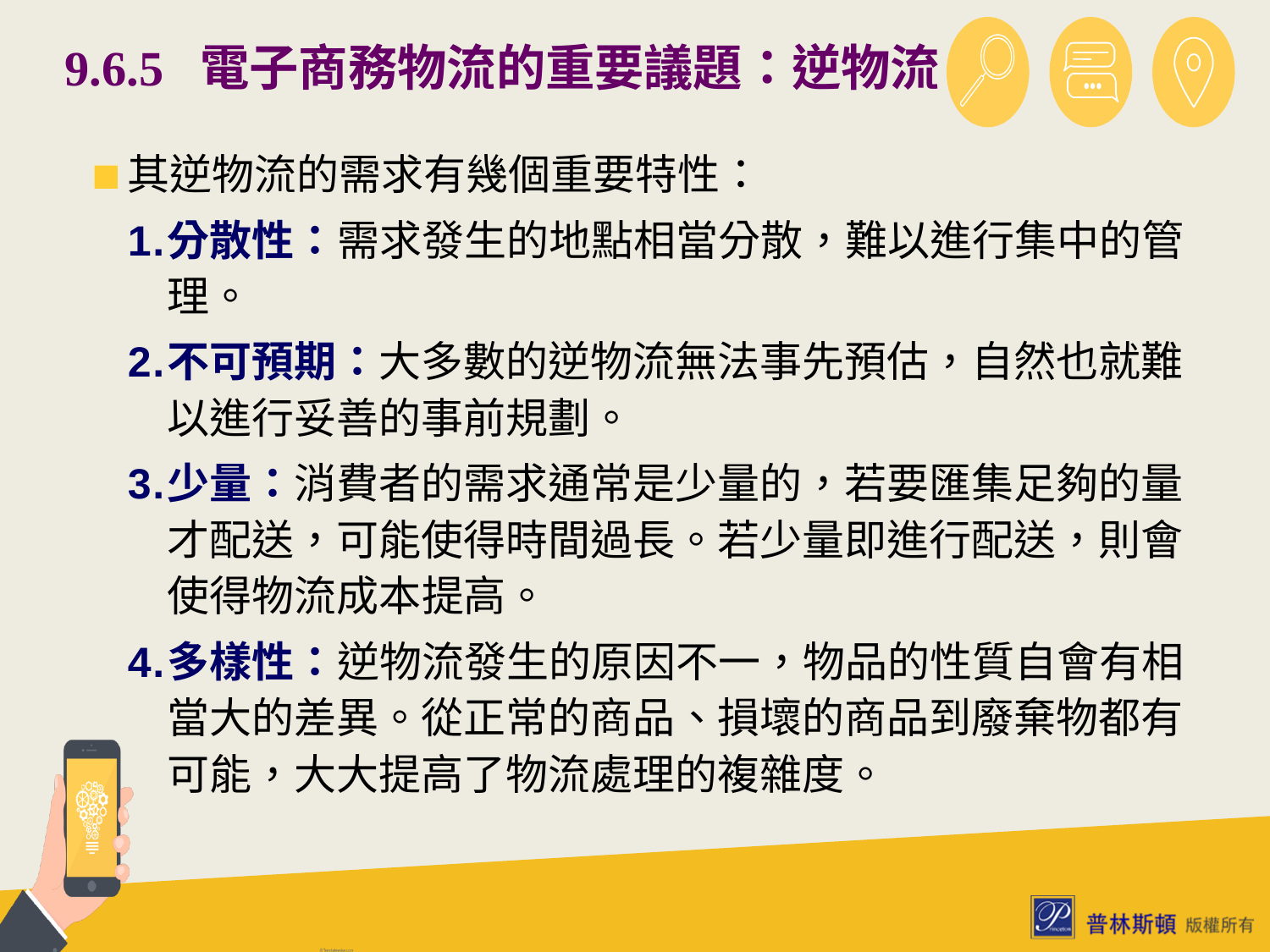

# 9.6.5  電子商務物流的重要議題：逆物流
其逆物流的需求有幾個重要特性：
分散性：需求發生的地點相當分散，難以進行集中的管理。
不可預期：大多數的逆物流無法事先預估，自然也就難以進行妥善的事前規劃。
少量：消費者的需求通常是少量的，若要匯集足夠的量才配送，可能使得時間過長。若少量即進行配送，則會使得物流成本提高。
多樣性：逆物流發生的原因不一，物品的性質自會有相當大的差異。從正常的商品、損壞的商品到廢棄物都有可能，大大提高了物流處理的複雜度。